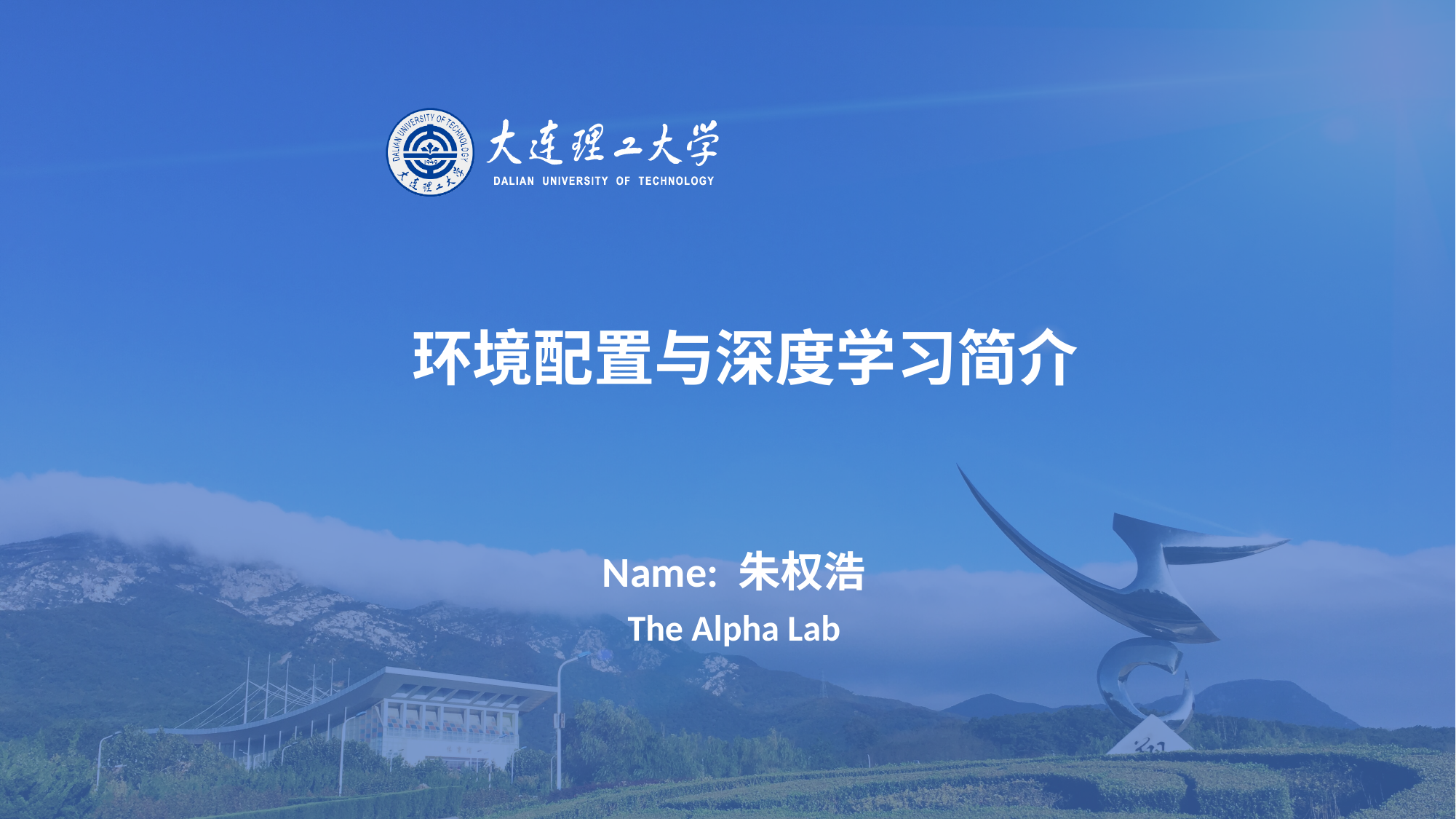

# 环境配置与深度学习简介
Name: 朱权浩
The Alpha Lab